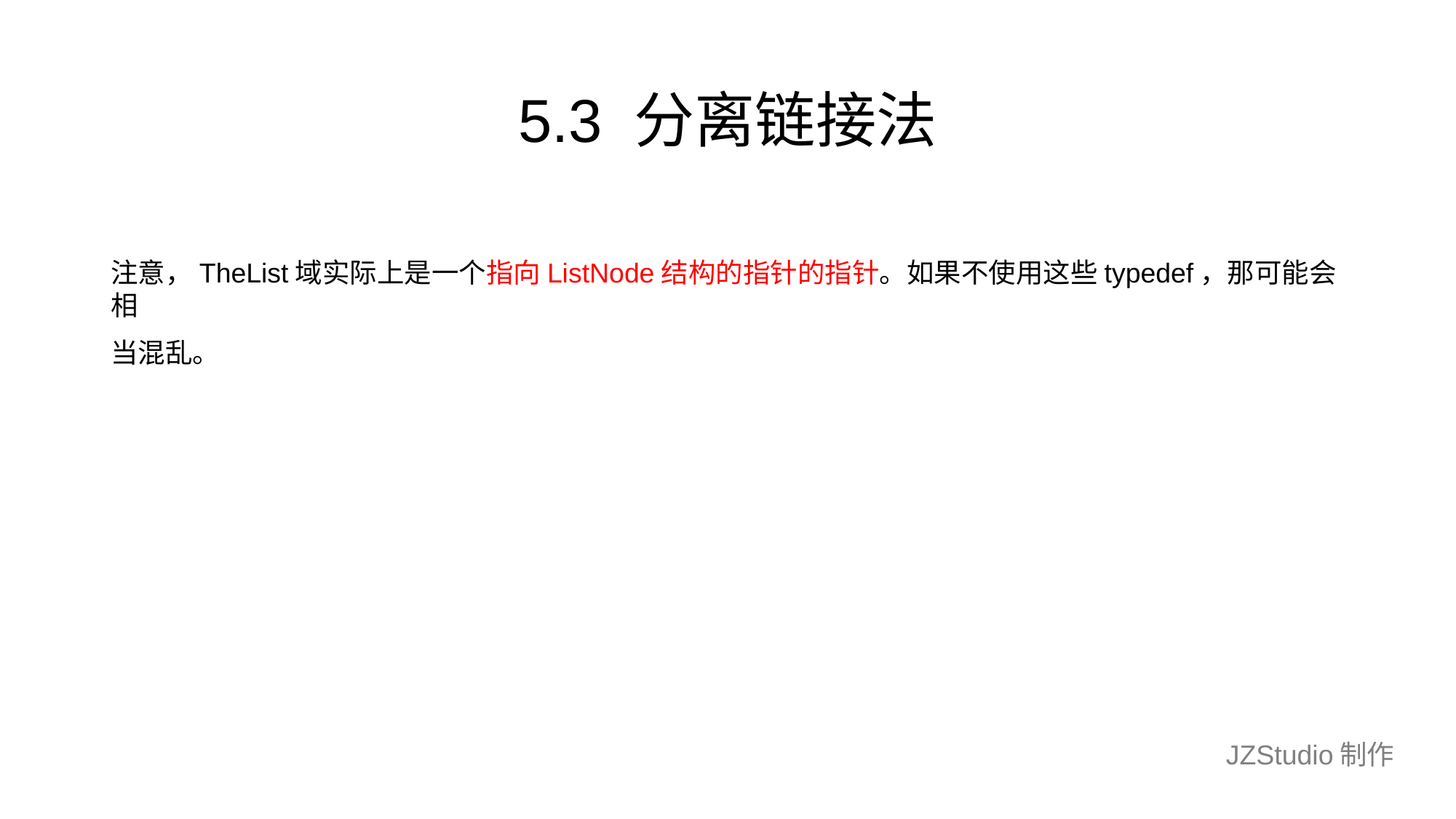

# 5.3 分离链接法

注意，TheList域实际上是一个指向ListNode结构的指针的指针。如果不使用这些typedef，那可能会相
当混乱。